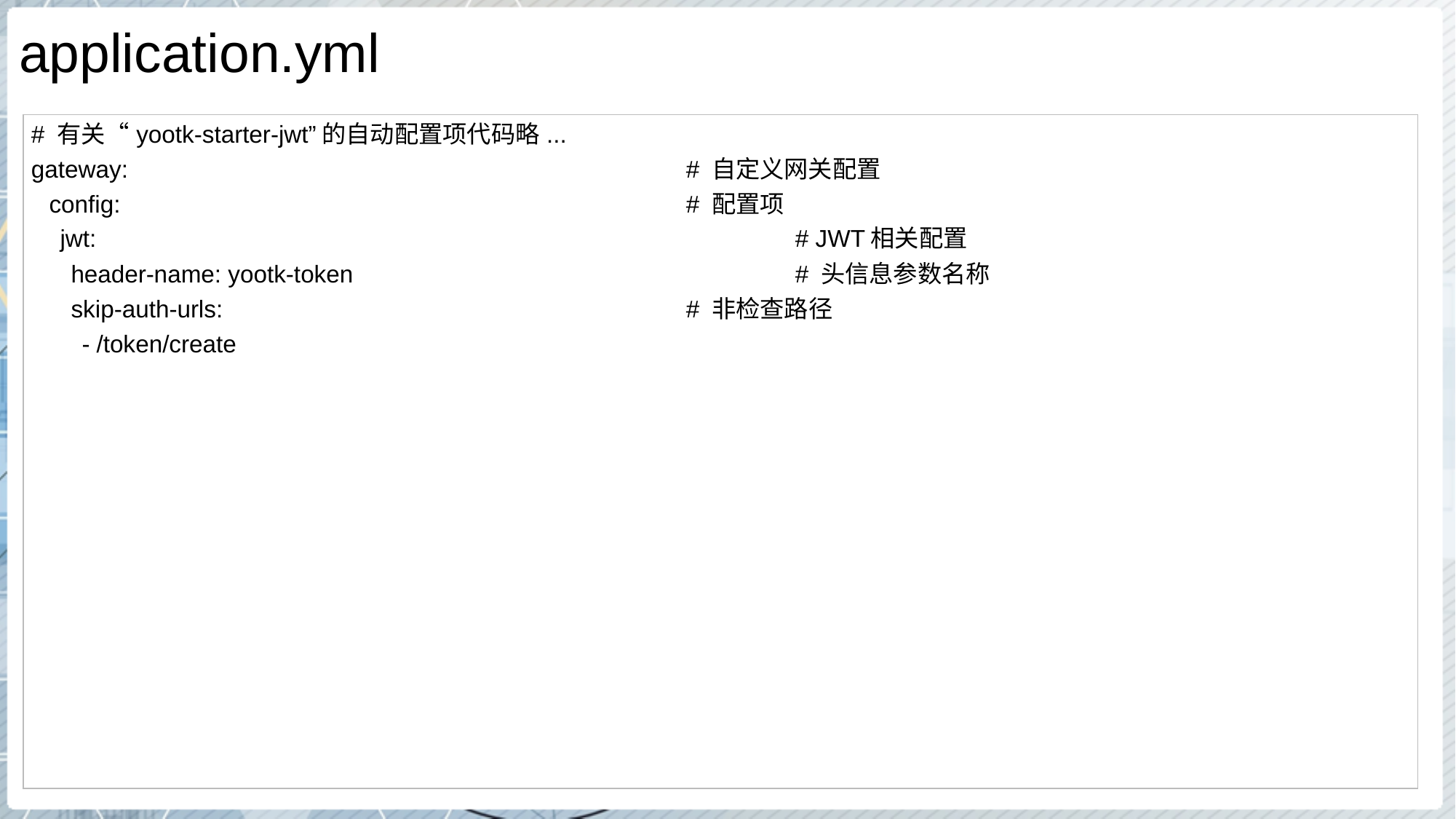

# application.yml
| # 有关“yootk-starter-jwt”的自动配置项代码略... gateway: # 自定义网关配置 config: # 配置项 jwt: # JWT相关配置 header-name: yootk-token # 头信息参数名称 skip-auth-urls: # 非检查路径 - /token/create |
| --- |